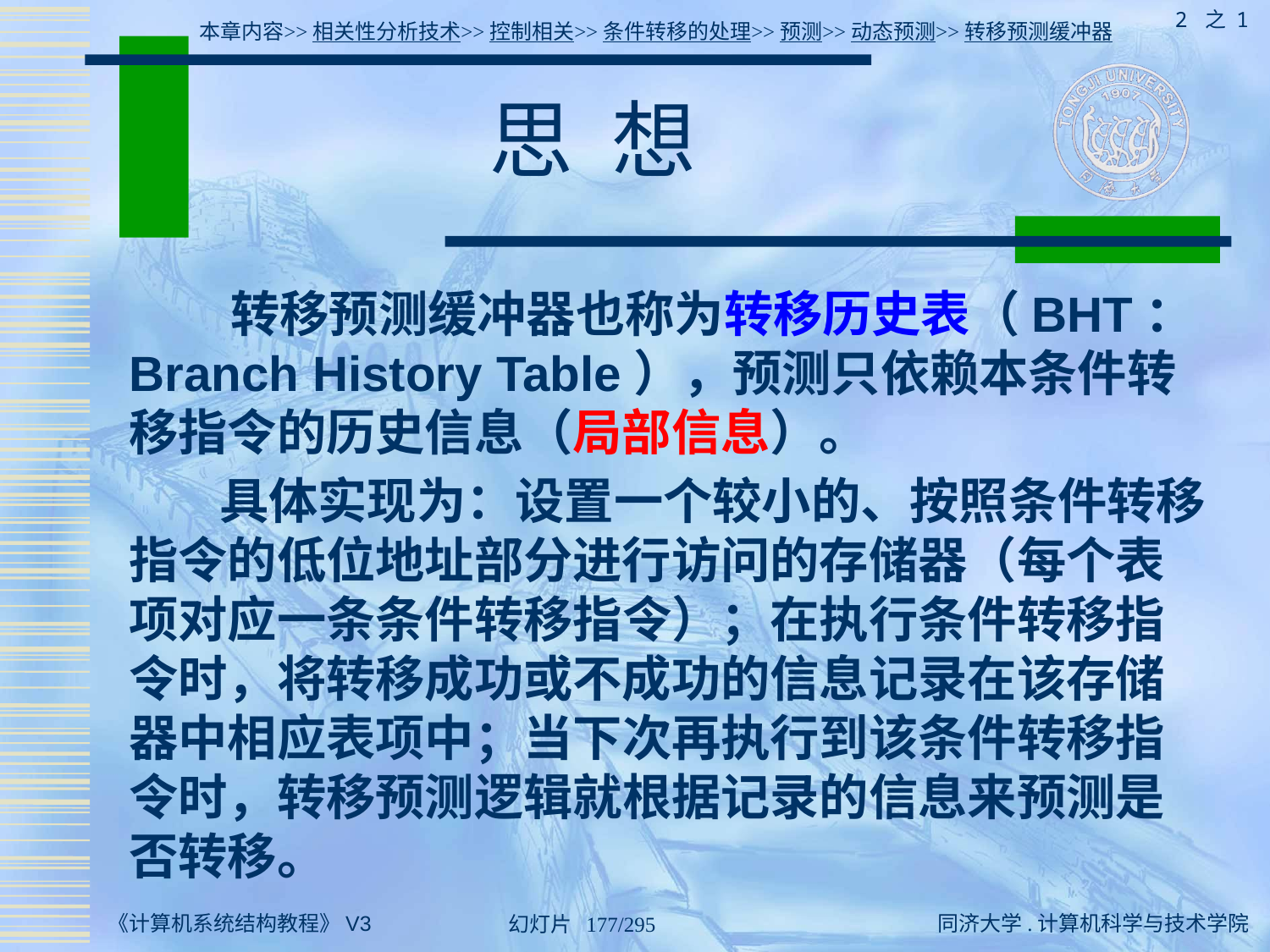

2 之 1
本章内容>>相关性分析技术>>控制相关>>条件转移的处理>>预测>>动态预测>>转移预测缓冲器
# 思  想
        转移预测缓冲器也称为转移历史表（BHT：Branch History Table），预测只依赖本条件转移指令的历史信息（局部信息）。
       具体实现为：设置一个较小的、按照条件转移指令的低位地址部分进行访问的存储器（每个表项对应一条条件转移指令）；在执行条件转移指令时，将转移成功或不成功的信息记录在该存储器中相应表项中；当下次再执行到该条件转移指令时，转移预测逻辑就根据记录的信息来预测是否转移。